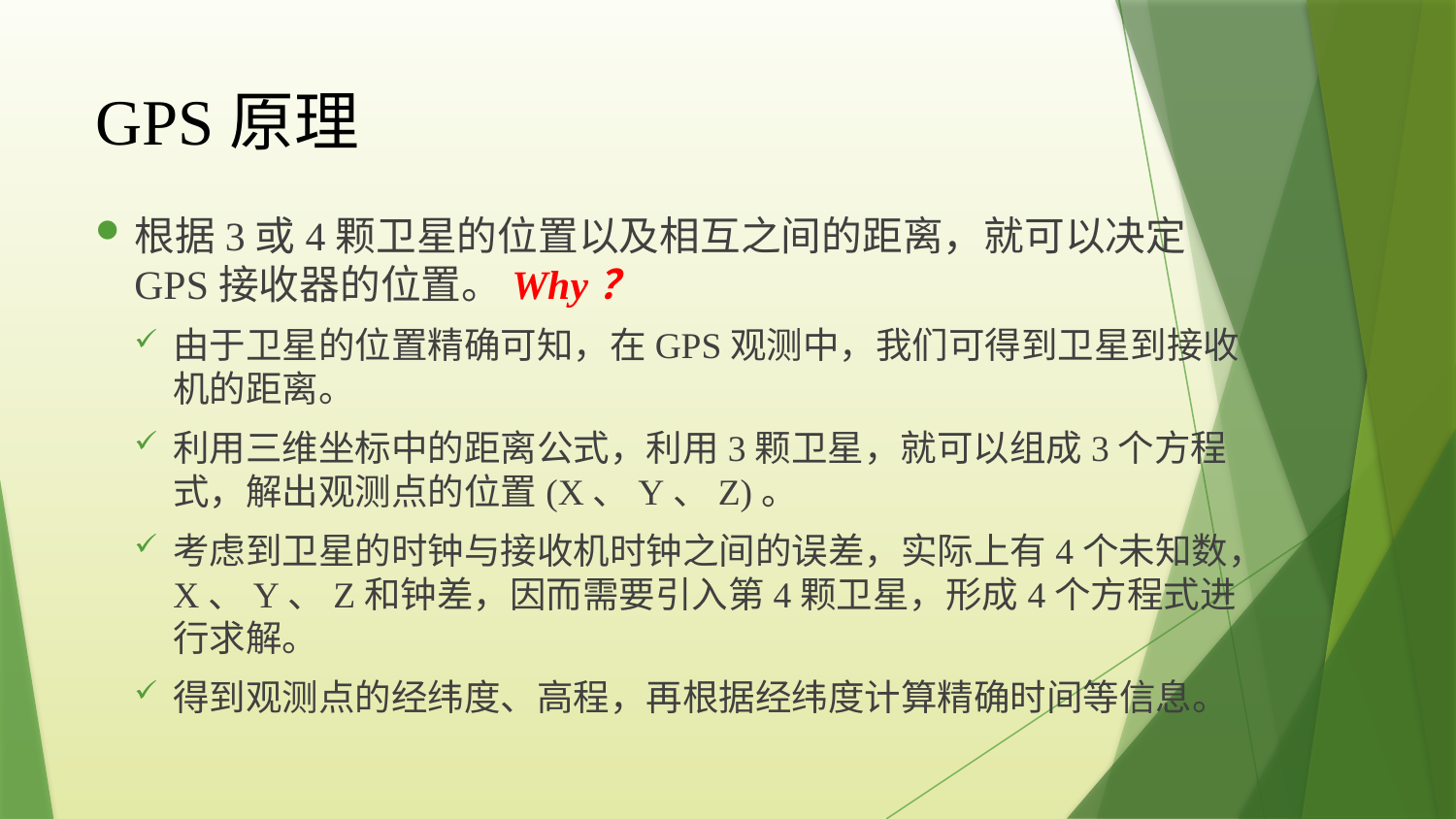

# GPS原理
根据3或4颗卫星的位置以及相互之间的距离，就可以决定GPS接收器的位置。Why？
由于卫星的位置精确可知，在GPS观测中，我们可得到卫星到接收机的距离。
利用三维坐标中的距离公式，利用3颗卫星，就可以组成3个方程式，解出观测点的位置(X、Y、Z)。
考虑到卫星的时钟与接收机时钟之间的误差，实际上有4个未知数，X、Y、Z和钟差，因而需要引入第4颗卫星，形成4个方程式进行求解。
得到观测点的经纬度、高程，再根据经纬度计算精确时间等信息。